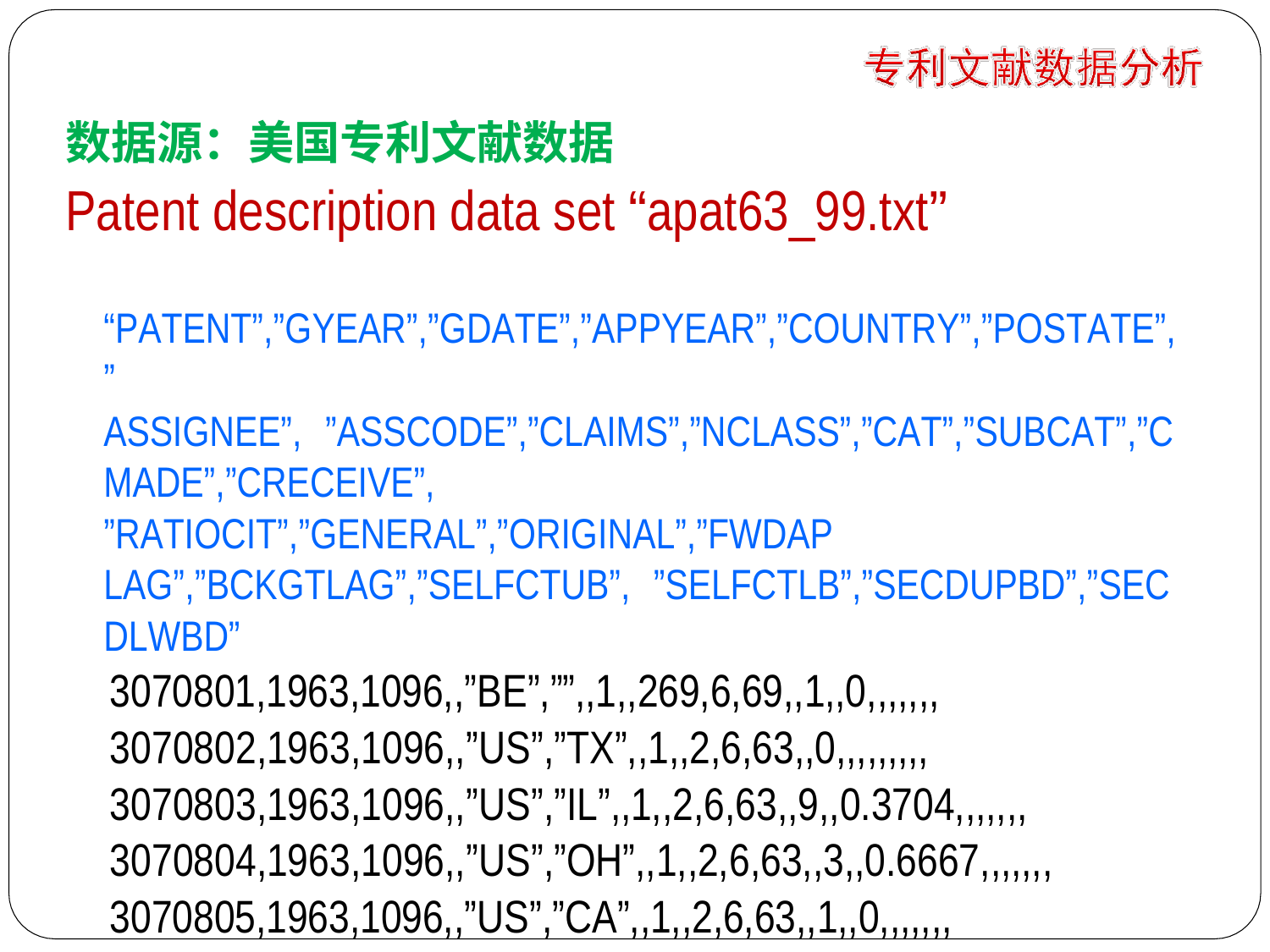

# Patent description data set “apat63_99.txt”
数据源：美国专利文献数据
“PATENT”,”GYEAR”,”GDATE”,”APPYEAR”,”COUNTRY”,”POSTATE”,”
ASSIGNEE”,	”ASSCODE”,”CLAIMS”,”NCLASS”,”CAT”,”SUBCAT”,”C MADE”,”CRECEIVE”,	”RATIOCIT”,”GENERAL”,”ORIGINAL”,”FWDAP LAG”,”BCKGTLAG”,”SELFCTUB”,	”SELFCTLB”,”SECDUPBD”,”SEC DLWBD”
3070801,1963,1096,,”BE”,””,,1,,269,6,69,,1,,0,,,,,,,
3070802,1963,1096,,”US”,”TX”,,1,,2,6,63,,0,,,,,,,,,
3070803,1963,1096,,”US”,”IL”,,1,,2,6,63,,9,,0.3704,,,,,,,
3070804,1963,1096,,”US”,”OH”,,1,,2,6,63,,3,,0.6667,,,,,,,
3070805,1963,1096,,”US”,”CA”,,1,,2,6,63,,1,,0,,,,,,,